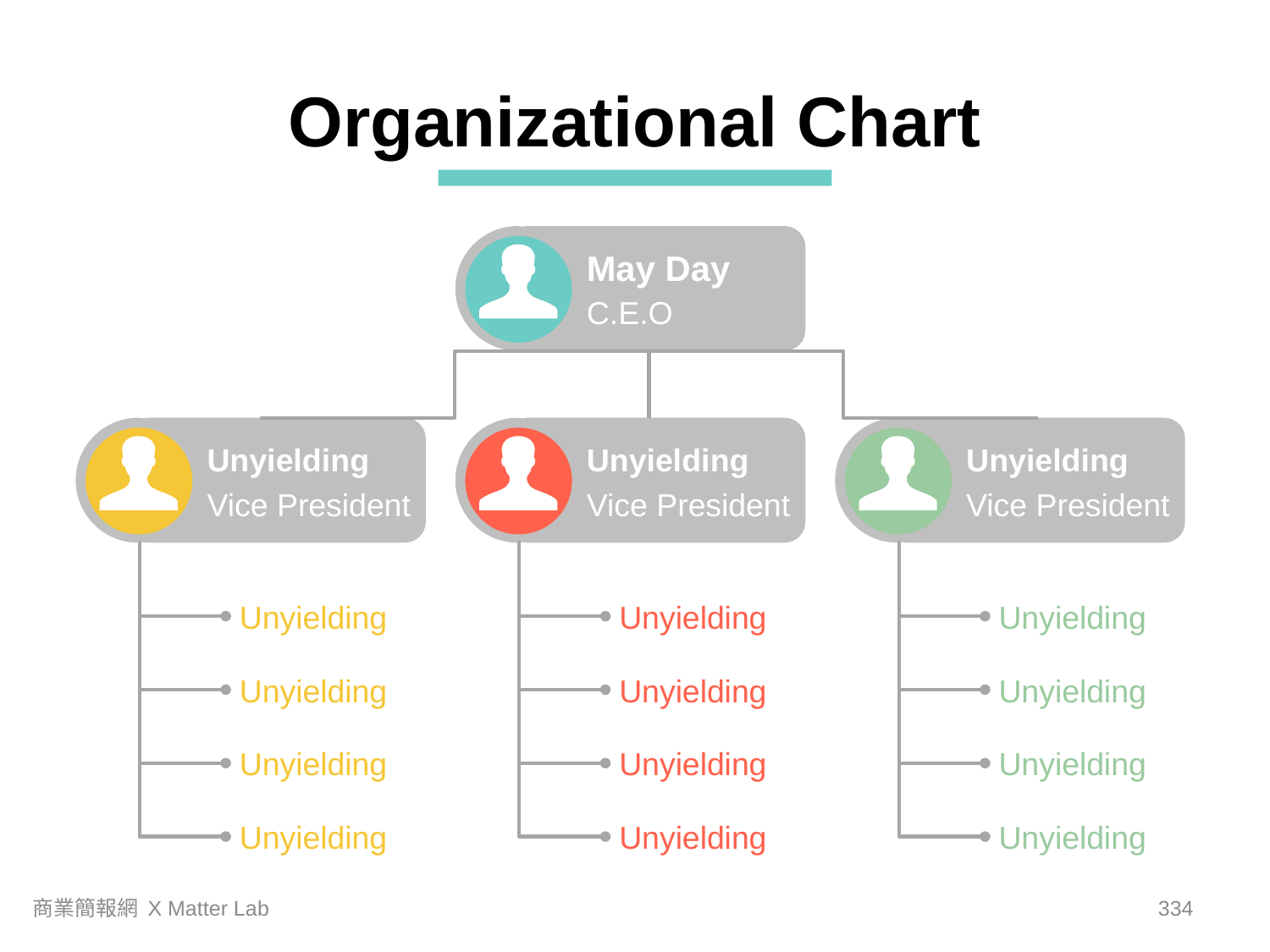

Organizational Chart

May Day

C.E.O

Unyielding
Unyielding
Unyielding

Vice President
Vice President
Vice President
Unyielding
Unyielding
Unyielding
Unyielding
Unyielding
Unyielding
Unyielding
Unyielding
Unyielding
Unyielding
Unyielding
Unyielding
商業簡報網 X Matter Lab
334